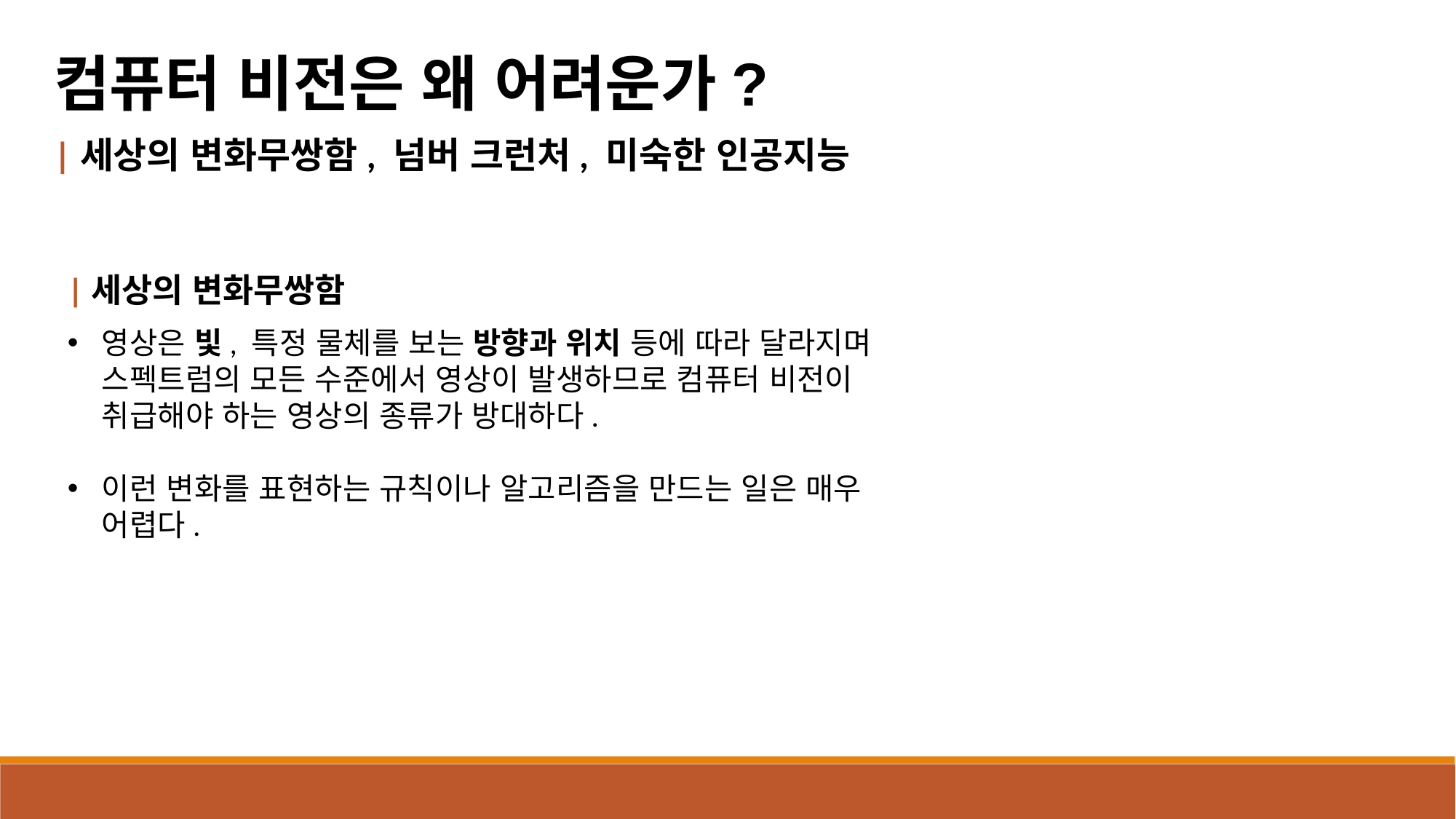

컴퓨터 비전은 왜 어려운가?

|세상의 변화무쌍함, 넘버 크런처, 미숙한 인공지능
|세상의 변화무쌍함

영상은 빛, 특정 물체를 보는 방향과 위치 등에 따라 달라지며 스펙트럼의 모든 수준에서 영상이 발생하므로 컴퓨터 비전이 취급해야 하는 영상의 종류가 방대하다.

이런 변화를 표현하는 규칙이나 알고리즘을 만드는 일은 매우 어렵다.